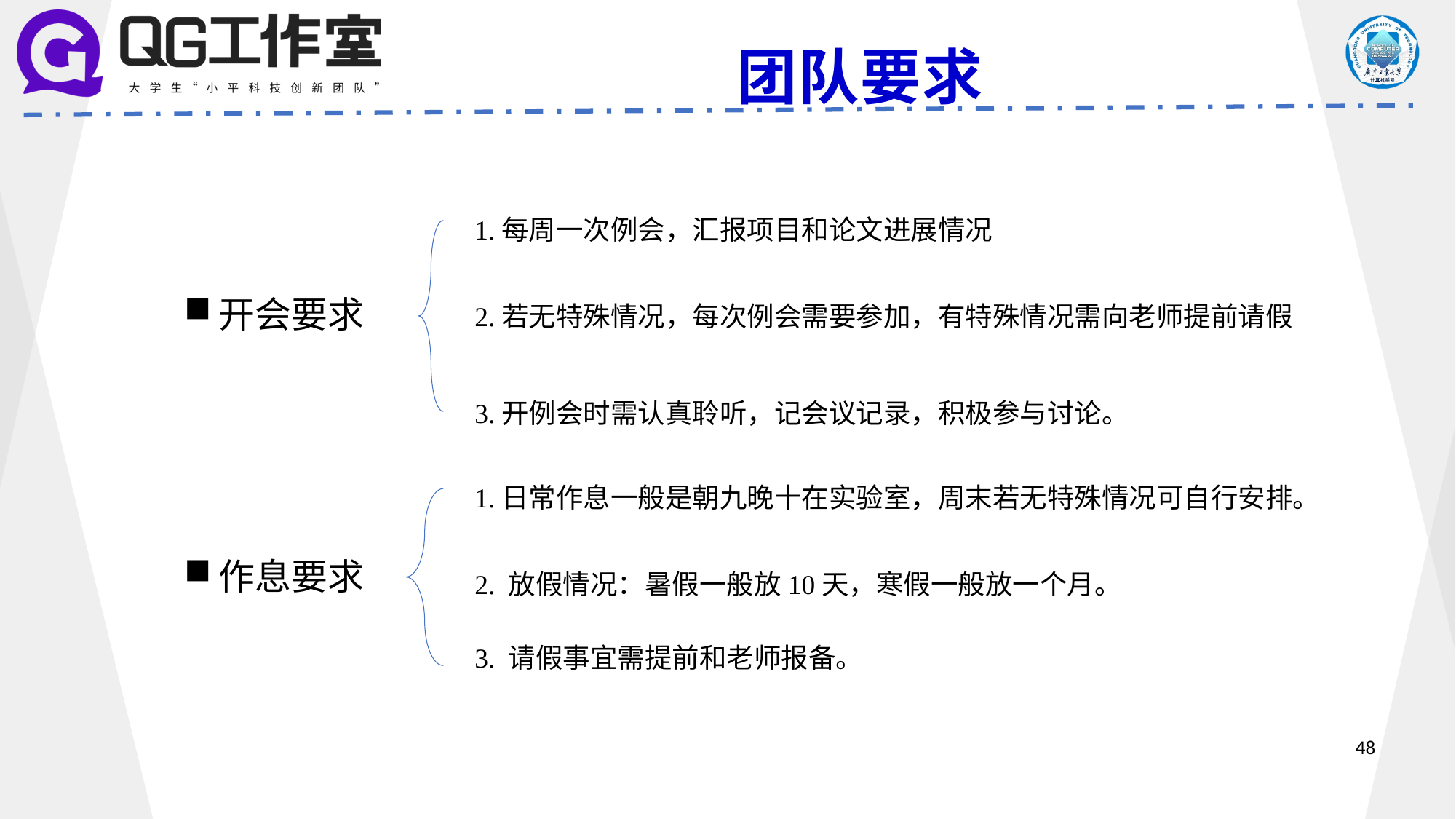

团队要求

1.每周一次例会，汇报项目和论文进展情况

开会要求

作息要求
2.若无特殊情况，每次例会需要参加，有特殊情况需向老师提前请假
3.开例会时需认真聆听，记会议记录，积极参与讨论。
1.日常作息一般是朝九晚十在实验室，周末若无特殊情况可自行安排。

2. 放假情况：暑假一般放10天，寒假一般放一个月。
3. 请假事宜需提前和老师报备。